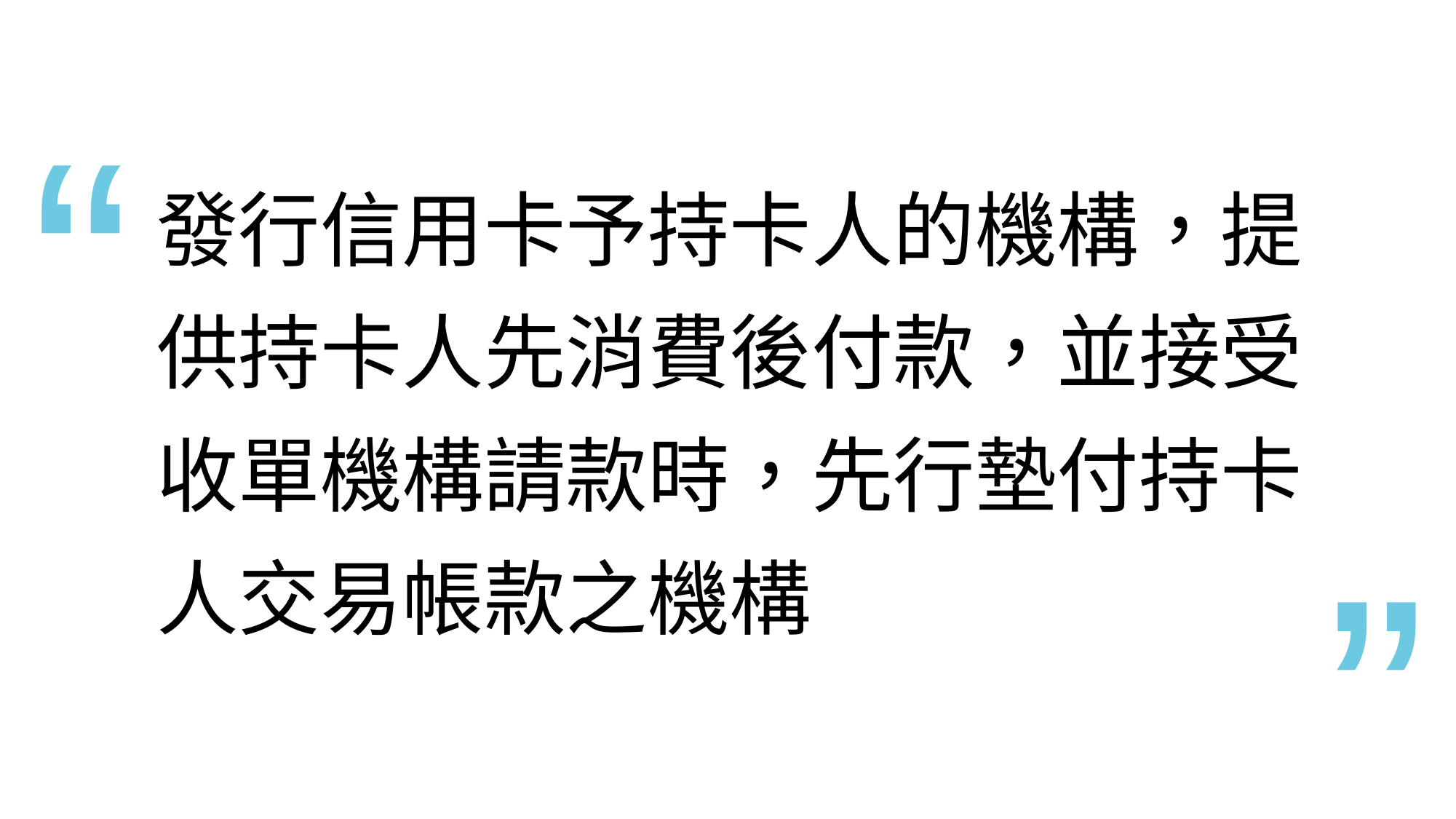

“
發行信用卡予持卡人的機構，提供持卡人先消費後付款，並接受收單機構請款時，先行墊付持卡人交易帳款之機構
”